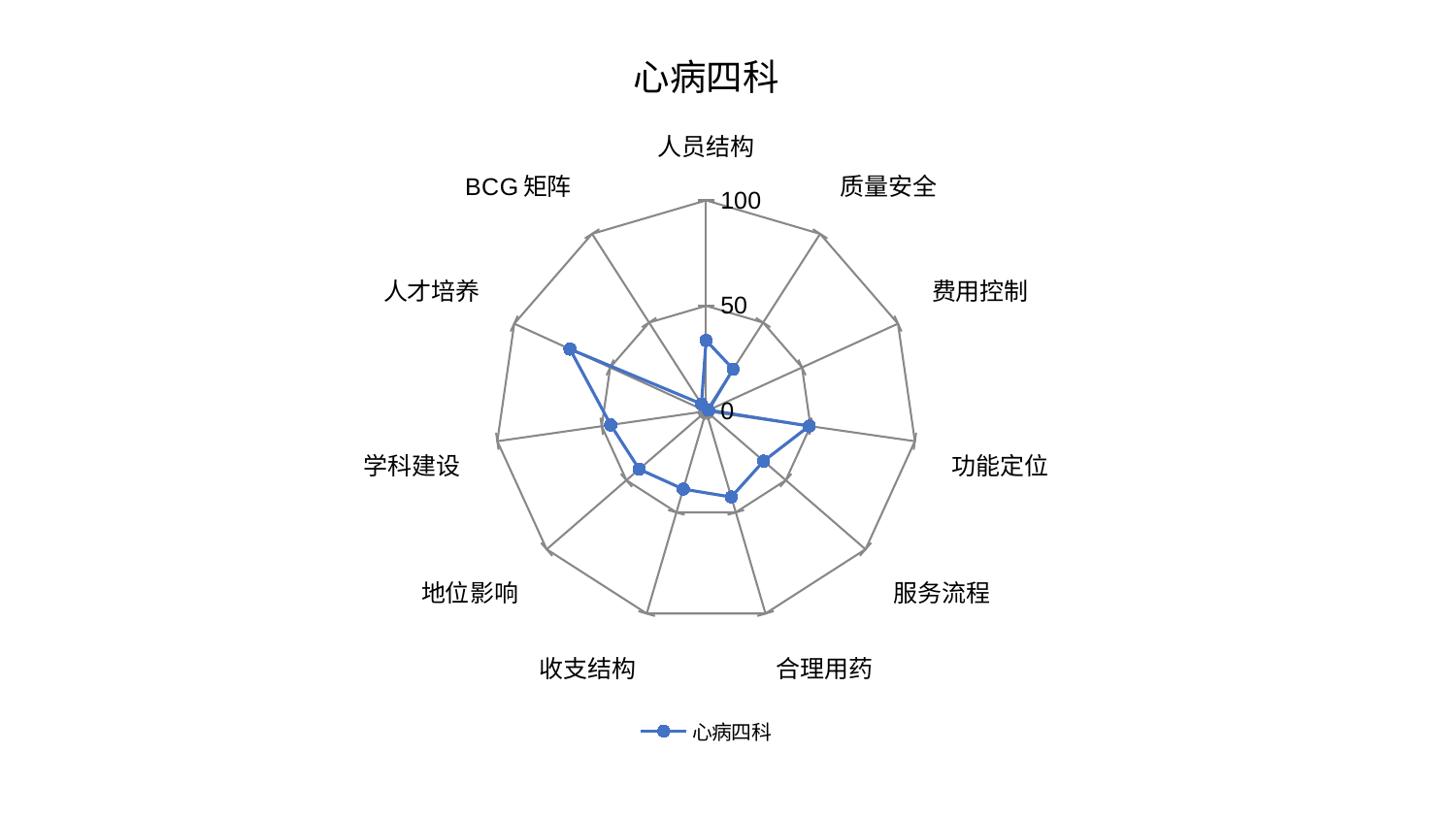

### Chart: 心病四科

| Category | 心病四科 |
|---|---|
| 人员结构 | 33.59459428546358 |
| 质量安全 | 23.73893734971318 |
| 费用控制 | 1.2502310691863954 |
| 功能定位 | 49.4070526775766 |
| 服务流程 | 36.11932916542821 |
| 合理用药 | 42.40909406466824 |
| 收支结构 | 38.5054973761996 |
| 地位影响 | 41.99624879288209 |
| 学科建设 | 45.70464772145087 |
| 人才培养 | 70.96687763908174 |
| BCG矩阵 | 4.106888440085829 |
171